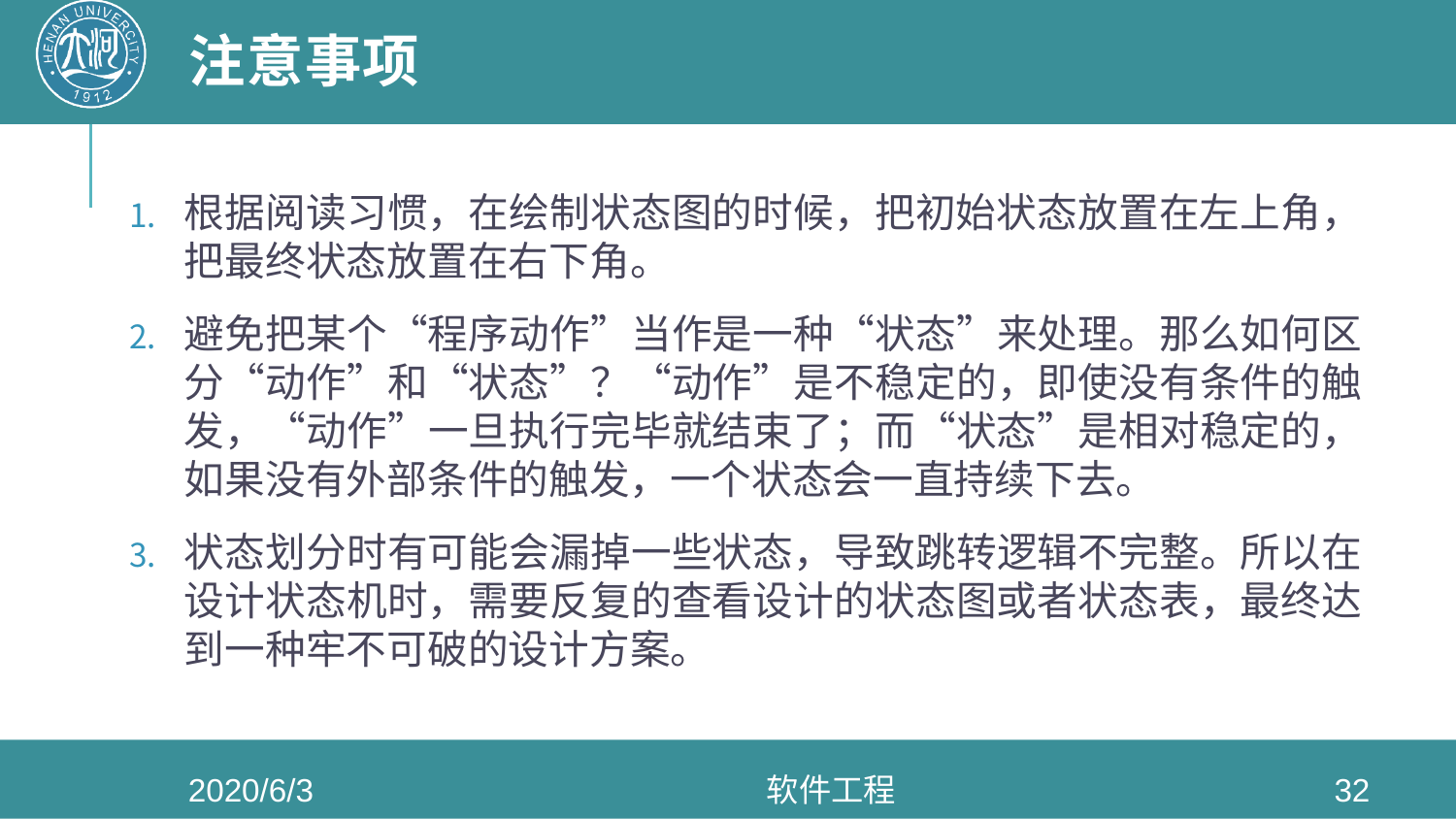

# 注意事项
根据阅读习惯，在绘制状态图的时候，把初始状态放置在左上角，把最终状态放置在右下角。
避免把某个“程序动作”当作是一种“状态”来处理。那么如何区分“动作”和“状态”？“动作”是不稳定的，即使没有条件的触发，“动作”一旦执行完毕就结束了；而“状态”是相对稳定的，如果没有外部条件的触发，一个状态会一直持续下去。
状态划分时有可能会漏掉一些状态，导致跳转逻辑不完整。所以在设计状态机时，需要反复的查看设计的状态图或者状态表，最终达到一种牢不可破的设计方案。
2020/6/3
软件工程
32